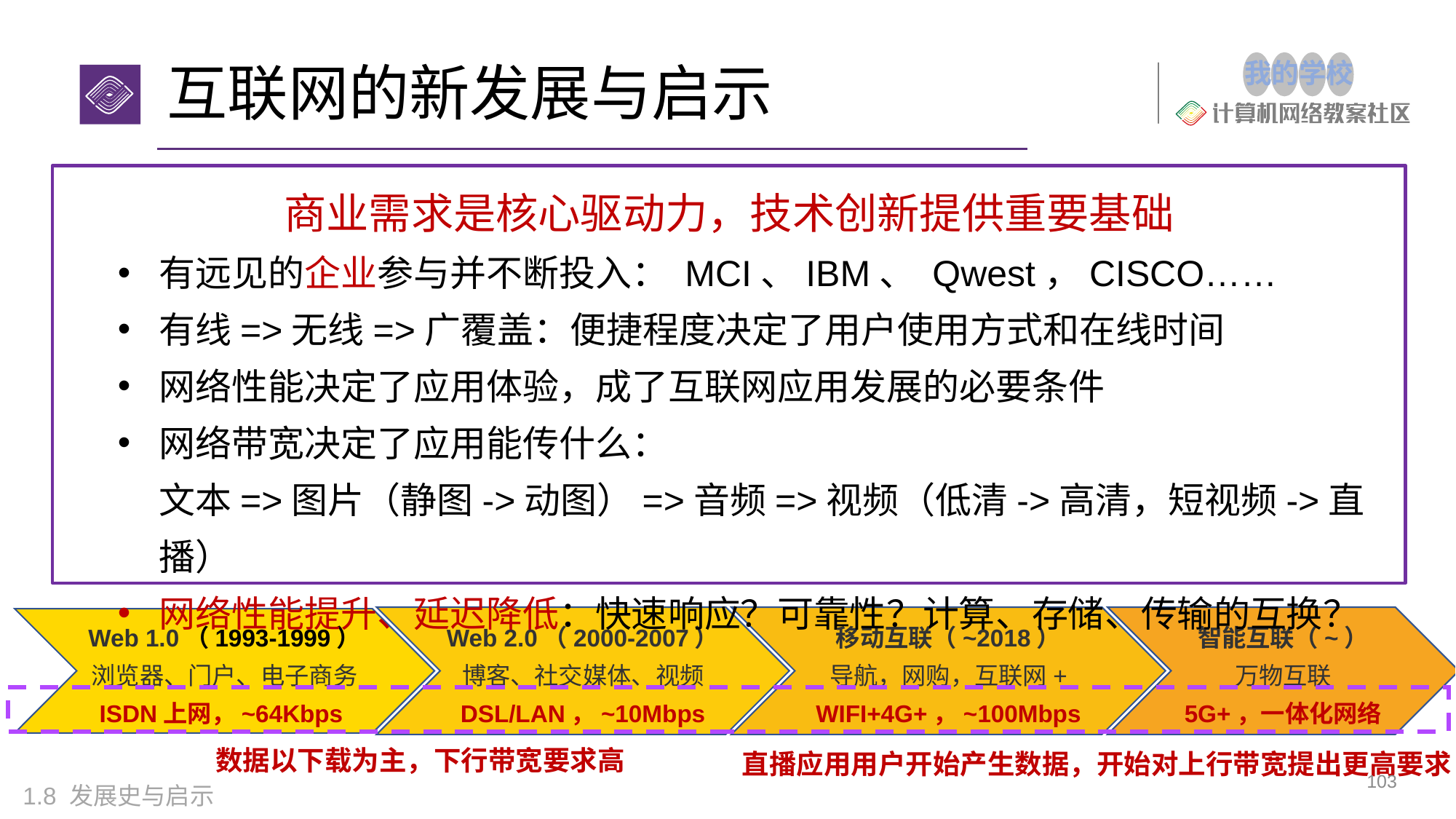

# 互联网的新发展与启示
商业需求是核心驱动力，技术创新提供重要基础
有远见的企业参与并不断投入： MCI、IBM、 Qwest，CISCO……
有线=>无线=>广覆盖：便捷程度决定了用户使用方式和在线时间
网络性能决定了应用体验，成了互联网应用发展的必要条件
网络带宽决定了应用能传什么：
文本=>图片（静图->动图）=>音频=>视频（低清->高清，短视频->直播）
网络性能提升、延迟降低：快速响应？可靠性？计算、存储、传输的互换？
Web 2.0（2000-2007）
博客、社交媒体、视频
DSL/LAN，~10Mbps
移动互联（~2018）
导航，网购，互联网+
WIFI+4G+，~100Mbps
智能互联（~）
万物互联
5G+，一体化网络
Web 1.0（1993-1999）
浏览器、门户、电子商务
ISDN上网，~64Kbps

数据以下载为主，下行带宽要求高
直播应用用户开始产生数据，开始对上行带宽提出更高要求
103
1.8 发展史与启示